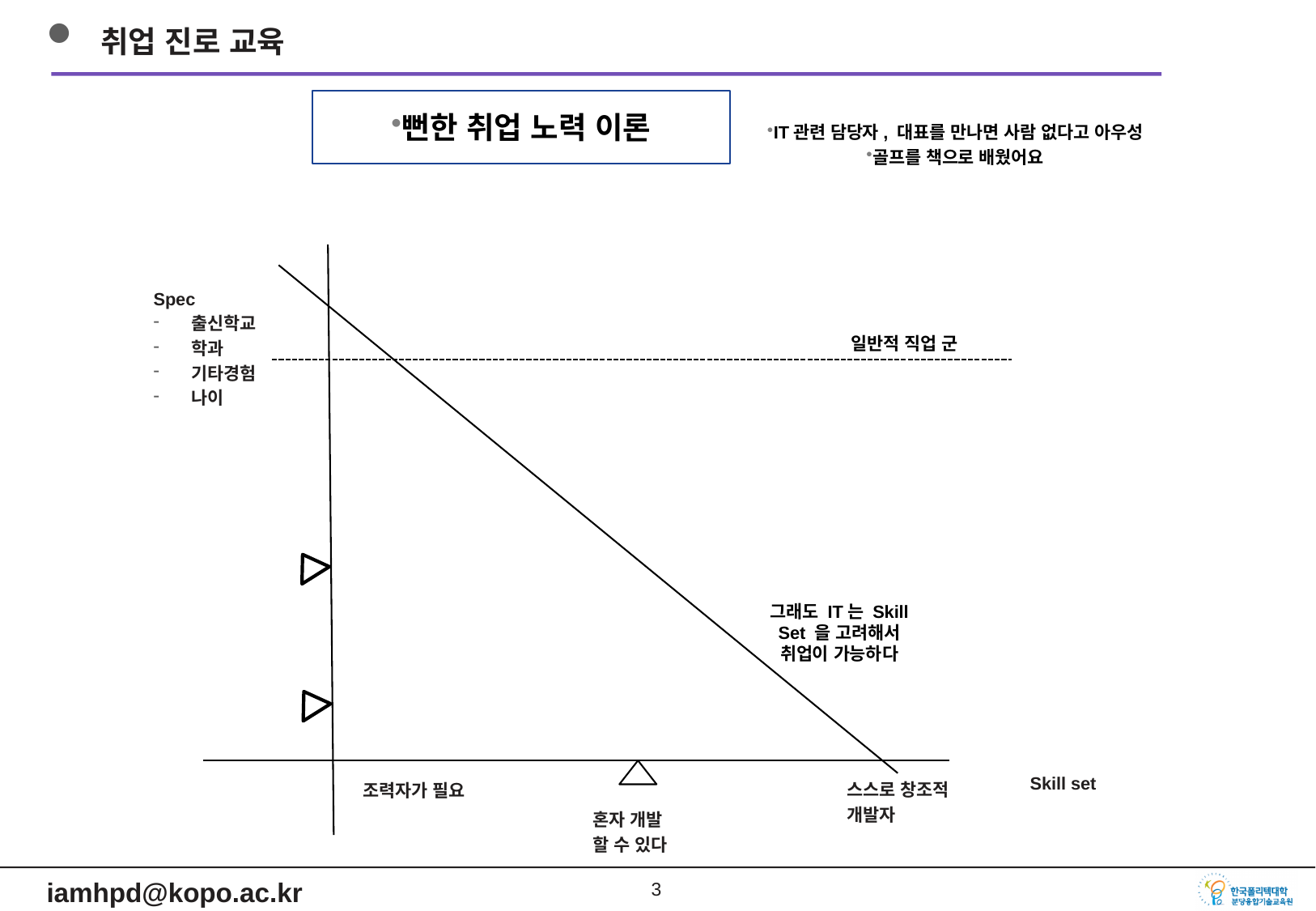

취업 진로 교육
뻔한 취업 노력 이론
IT관련 담당자, 대표를 만나면 사람 없다고 아우성
골프를 책으로 배웠어요
Spec
출신학교
학과
기타경험
나이
일반적 직업 군

그래도 IT는 Skill Set 을 고려해서 취업이 가능하다

Skill set
스스로 창조적
개발자
조력자가 필요
혼자 개발
할 수 있다
3